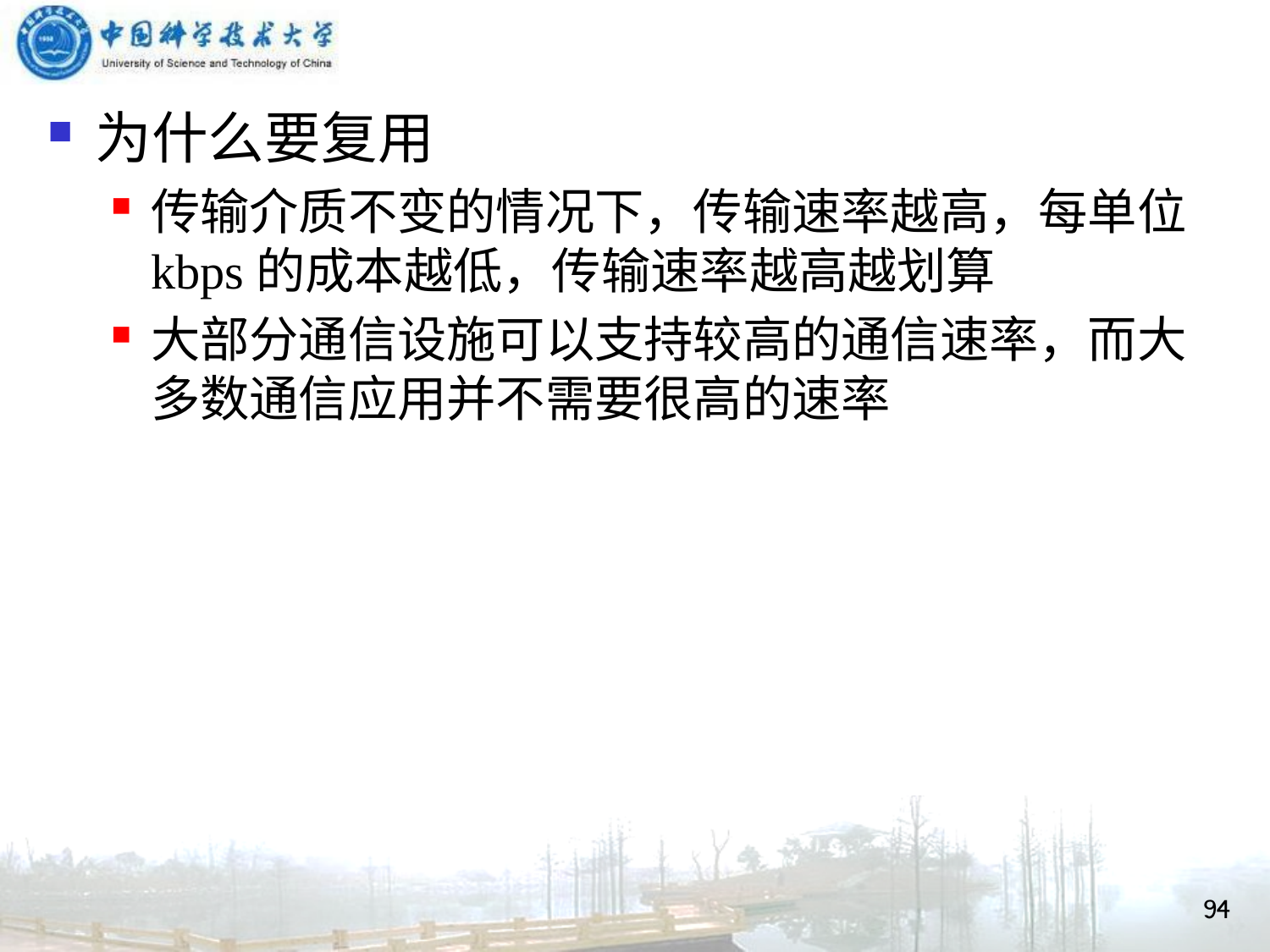

为什么要复用
传输介质不变的情况下，传输速率越高，每单位kbps的成本越低，传输速率越高越划算
大部分通信设施可以支持较高的通信速率，而大多数通信应用并不需要很高的速率

94